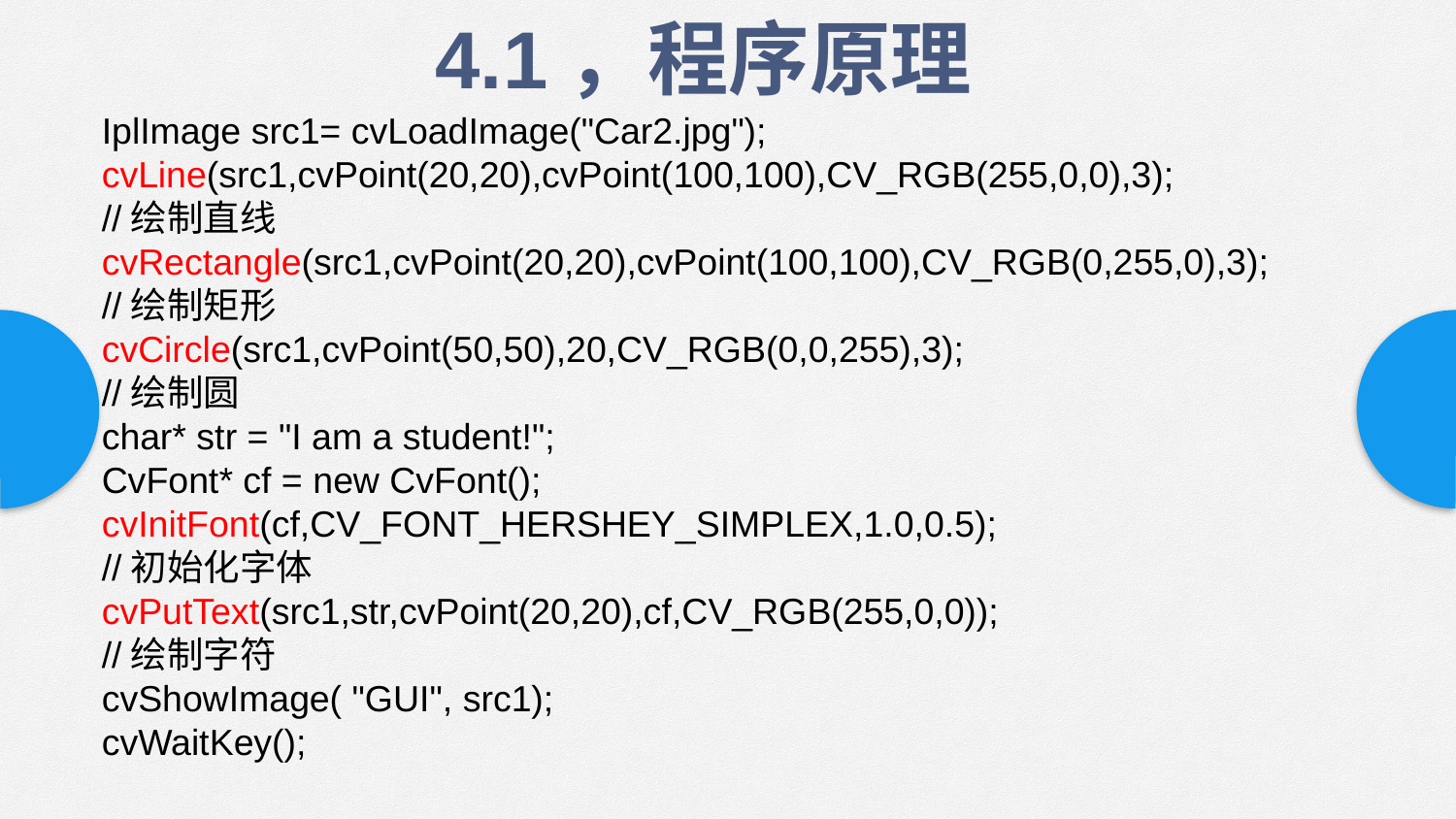

4.1，程序原理
IplImage src1= cvLoadImage("Car2.jpg");
cvLine(src1,cvPoint(20,20),cvPoint(100,100),CV_RGB(255,0,0),3);
//绘制直线
cvRectangle(src1,cvPoint(20,20),cvPoint(100,100),CV_RGB(0,255,0),3);
//绘制矩形
cvCircle(src1,cvPoint(50,50),20,CV_RGB(0,0,255),3);
//绘制圆
char* str = "I am a student!";
CvFont* cf = new CvFont();
cvInitFont(cf,CV_FONT_HERSHEY_SIMPLEX,1.0,0.5);
//初始化字体
cvPutText(src1,str,cvPoint(20,20),cf,CV_RGB(255,0,0));
//绘制字符
cvShowImage( "GUI", src1);
cvWaitKey();